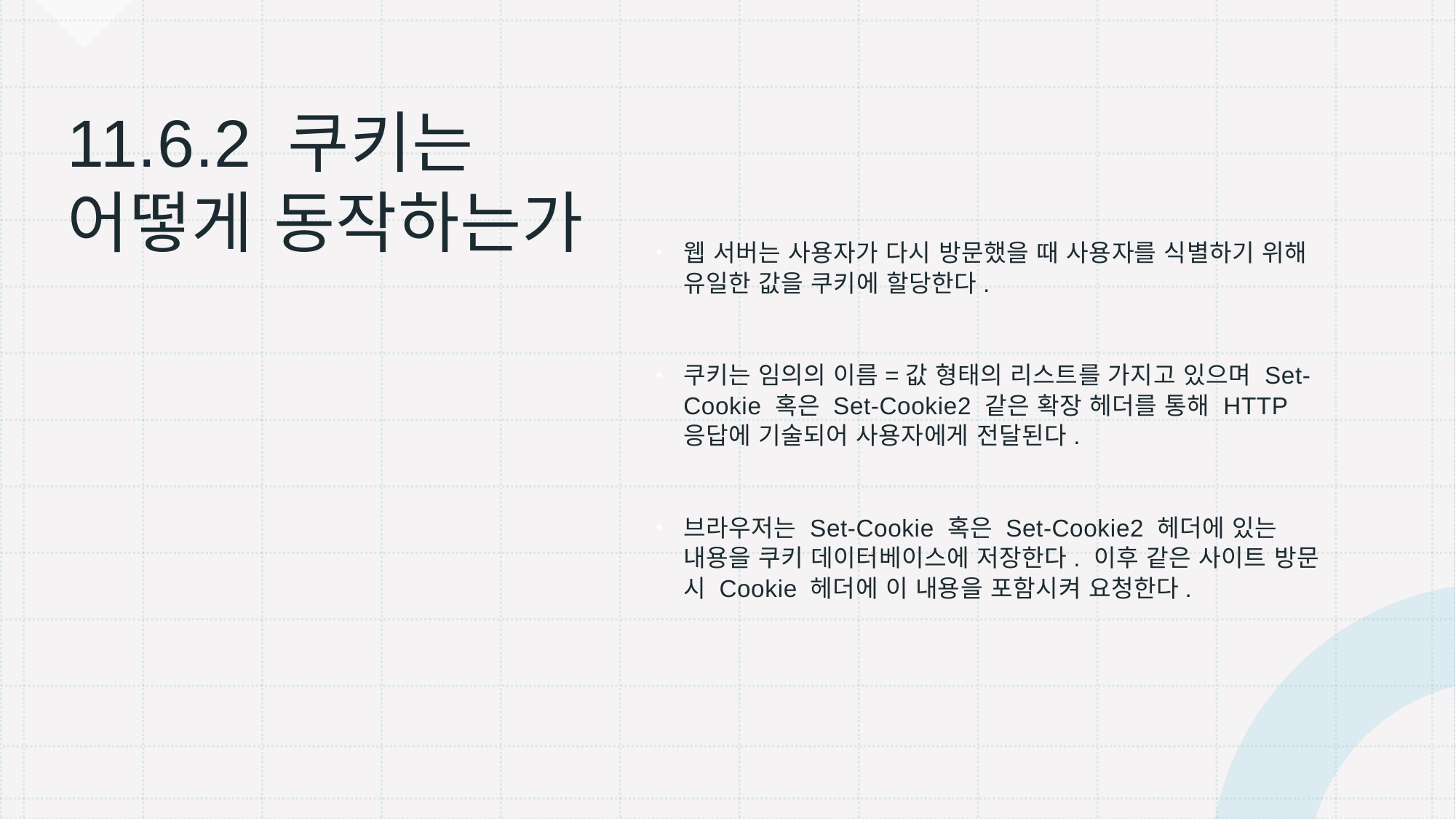

웹 서버는 사용자가 다시 방문했을 때 사용자를 식별하기 위해 유일한 값을 쿠키에 할당한다.

쿠키는 임의의 이름=값 형태의 리스트를 가지고 있으며 Set-Cookie 혹은 Set-Cookie2 같은 확장 헤더를 통해 HTTP 응답에 기술되어 사용자에게 전달된다.

브라우저는 Set-Cookie 혹은 Set-Cookie2 헤더에 있는 내용을 쿠키 데이터베이스에 저장한다. 이후 같은 사이트 방문 시 Cookie 헤더에 이 내용을 포함시켜 요청한다.
# 11.6.2 쿠키는 어떻게 동작하는가